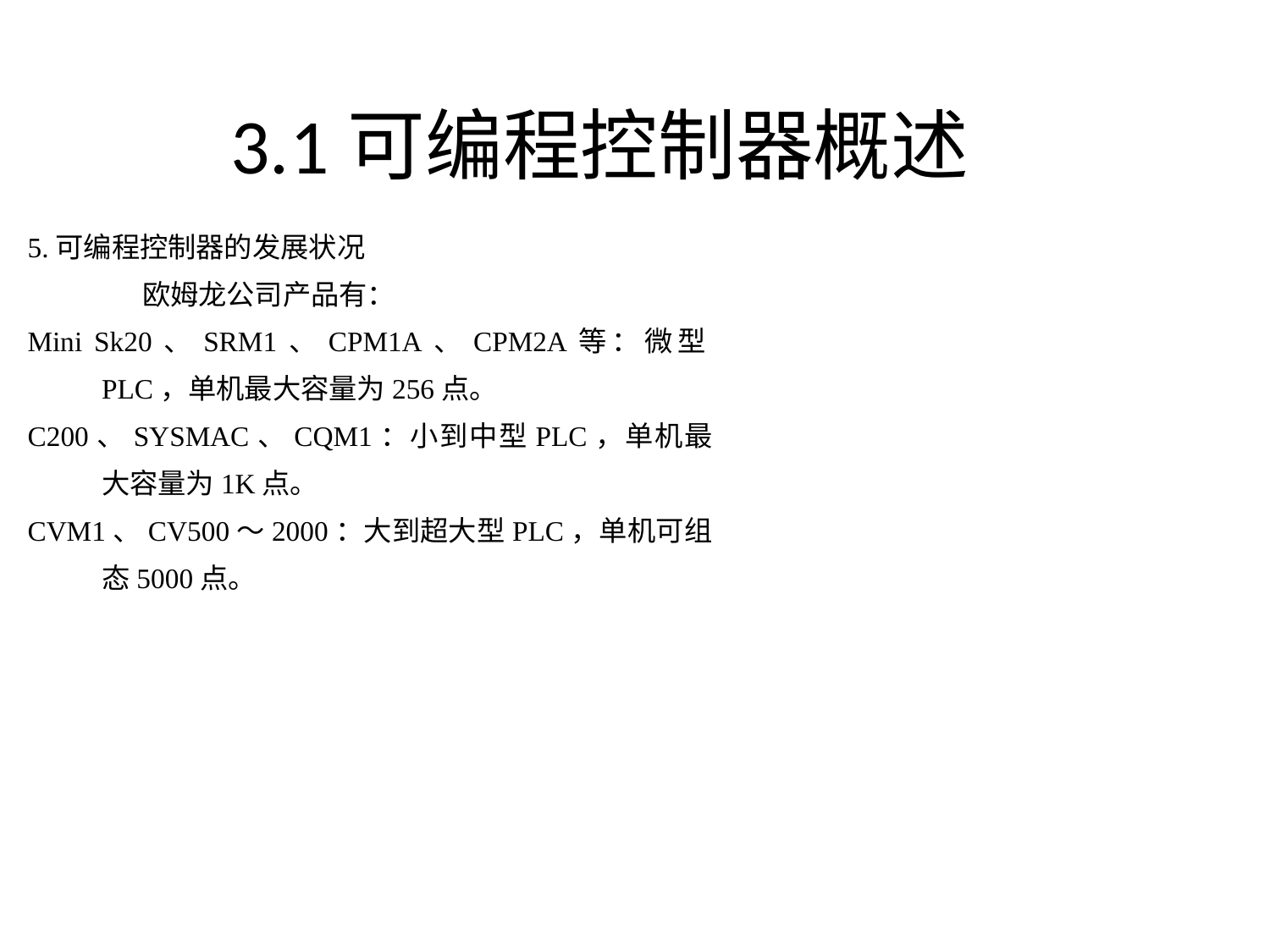

# 3.1可编程控制器概述
5.可编程控制器的发展状况
                 欧姆龙公司产品有：
Mini Sk20、SRM1、CPM1A、CPM2A等：微型PLC，单机最大容量为256点。
C200、SYSMAC、CQM1：小到中型PLC，单机最大容量为1K点。
CVM1、CV500～2000：大到超大型PLC，单机可组态5000点。